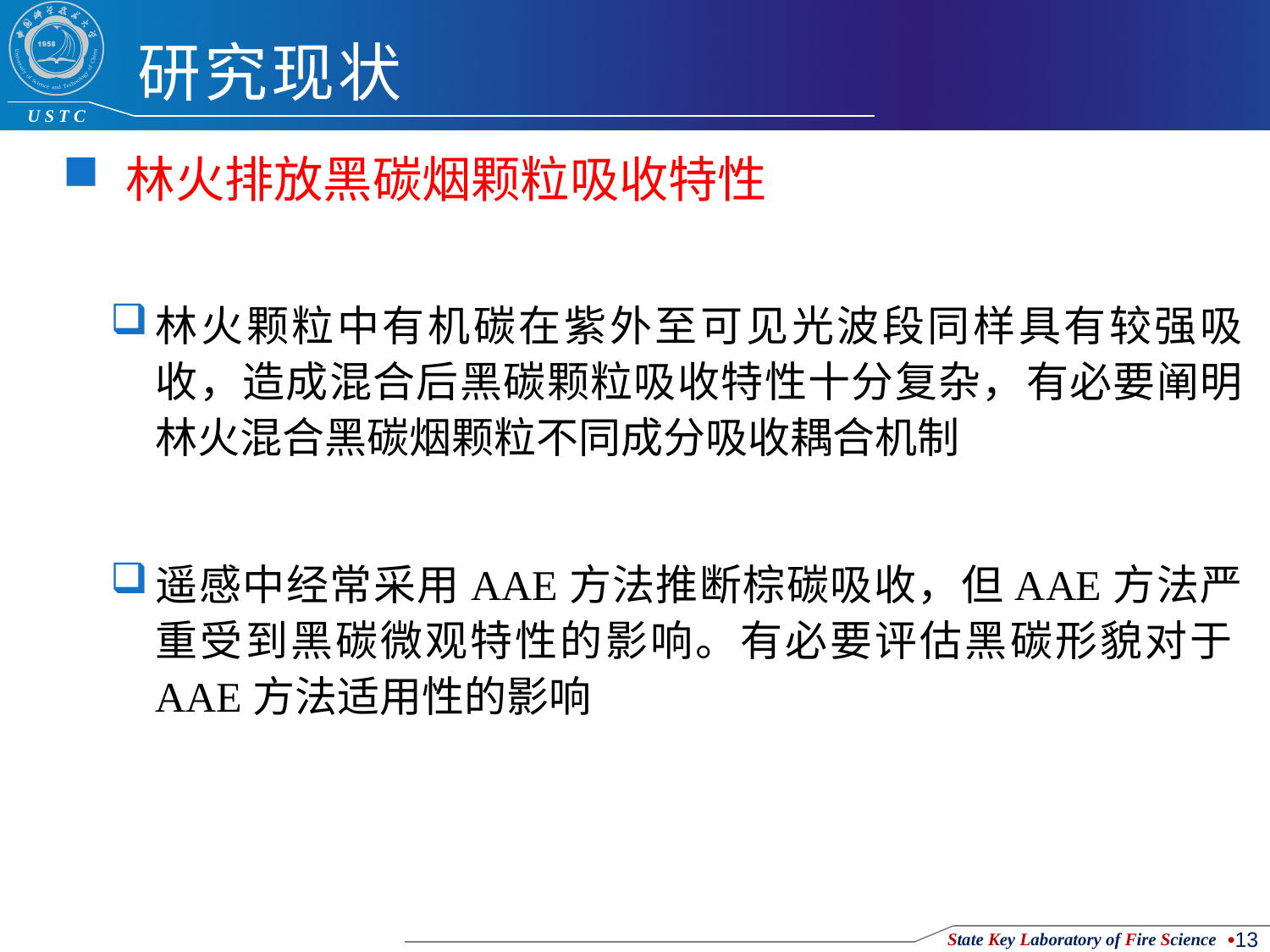

# 研究现状
林火排放黑碳烟颗粒吸收特性

林火颗粒中有机碳在紫外至可见光波段同样具有较强吸收，造成混合后黑碳颗粒吸收特性十分复杂，有必要阐明林火混合黑碳烟颗粒不同成分吸收耦合机制

遥感中经常采用AAE方法推断棕碳吸收，但AAE方法严重受到黑碳微观特性的影响。有必要评估黑碳形貌对于AAE方法适用性的影响